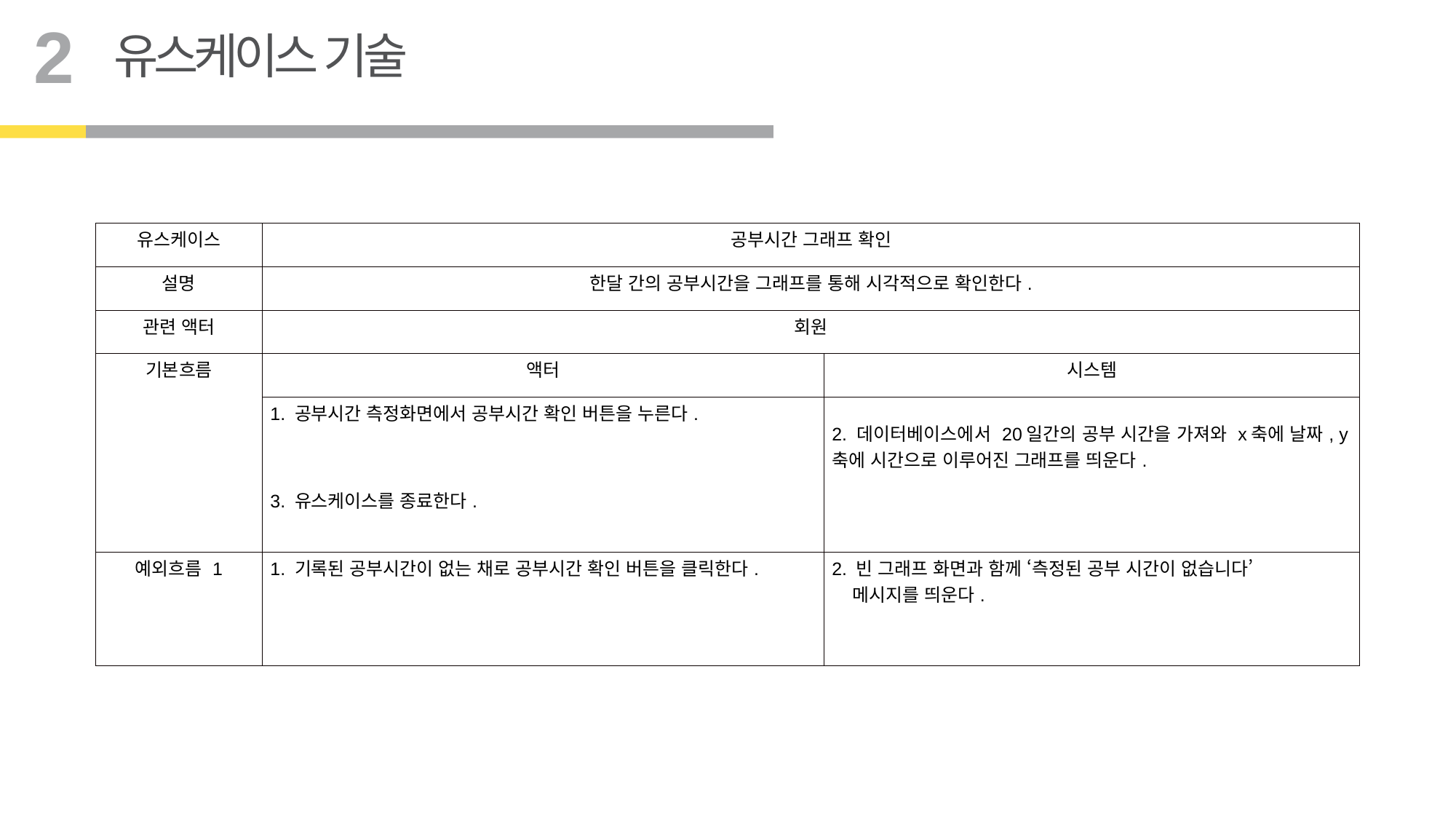

2
유스케이스 기술

| 유스케이스 | 공부시간 그래프 확인 |  |
| --- | --- | --- |
| 설명 | 한달 간의 공부시간을 그래프를 통해 시각적으로 확인한다. |  |
| 관련 액터 | 회원 |  |
| 기본흐름 | 액터 | 시스템 |
|  | 1. 공부시간 측정화면에서 공부시간 확인 버튼을 누른다. 3. 유스케이스를 종료한다. | 2. 데이터베이스에서 20일간의 공부 시간을 가져와 x축에 날짜, y축에 시간으로 이루어진 그래프를 띄운다. |
| 예외흐름 1 | 1. 기록된 공부시간이 없는 채로 공부시간 확인 버튼을 클릭한다. | 2. 빈 그래프 화면과 함께 ‘측정된 공부 시간이 없습니다’ 메시지를 띄운다. |